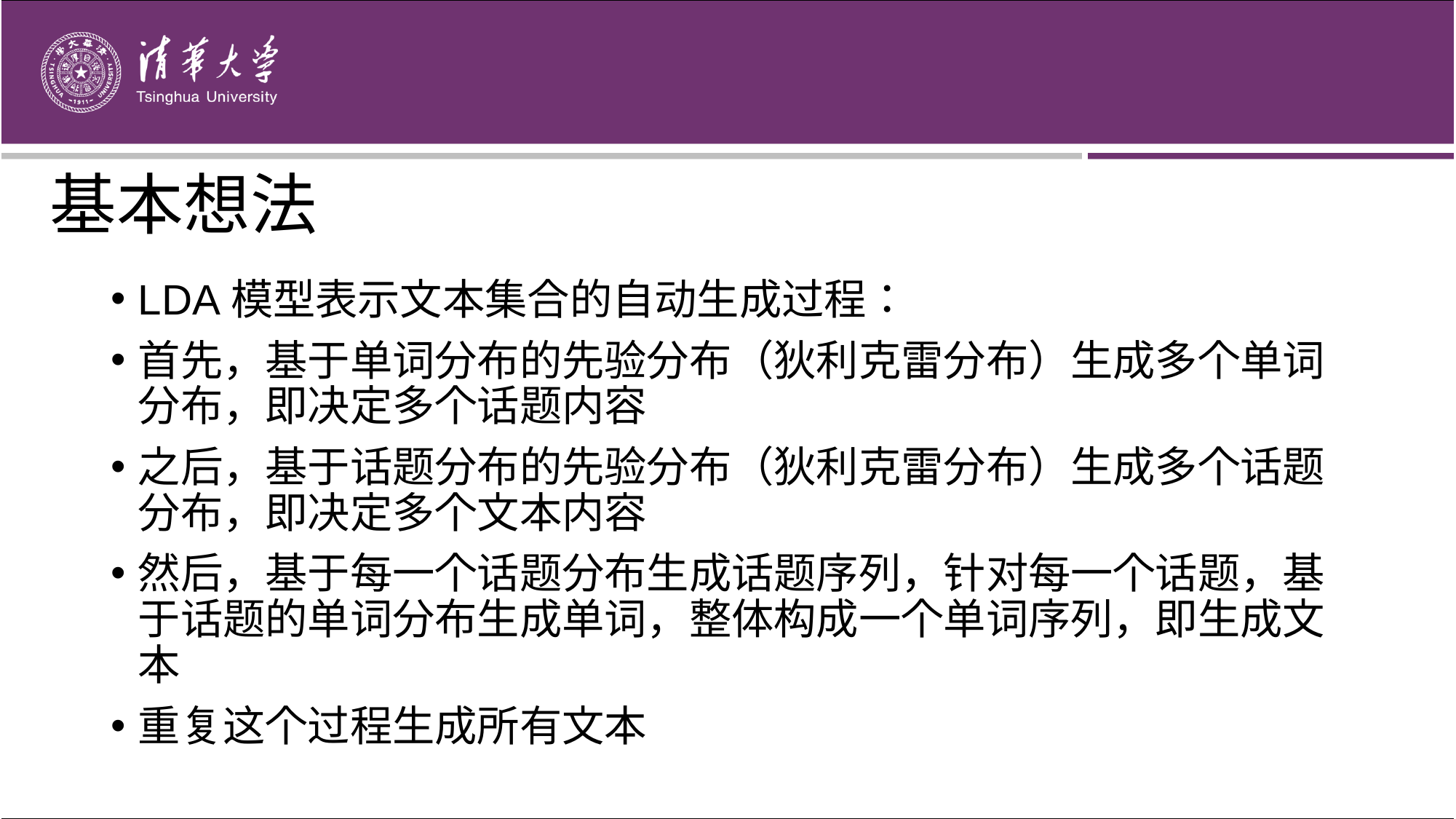

# 基本想法
LDA模型表示文本集合的自动生成过程：
首先，基于单词分布的先验分布（狄利克雷分布）生成多个单词分布，即决定多个话题内容
之后，基于话题分布的先验分布（狄利克雷分布）生成多个话题分布，即决定多个文本内容
然后，基于每一个话题分布生成话题序列，针对每一个话题，基于话题的单词分布生成单词，整体构成一个单词序列，即生成文本
重复这个过程生成所有文本